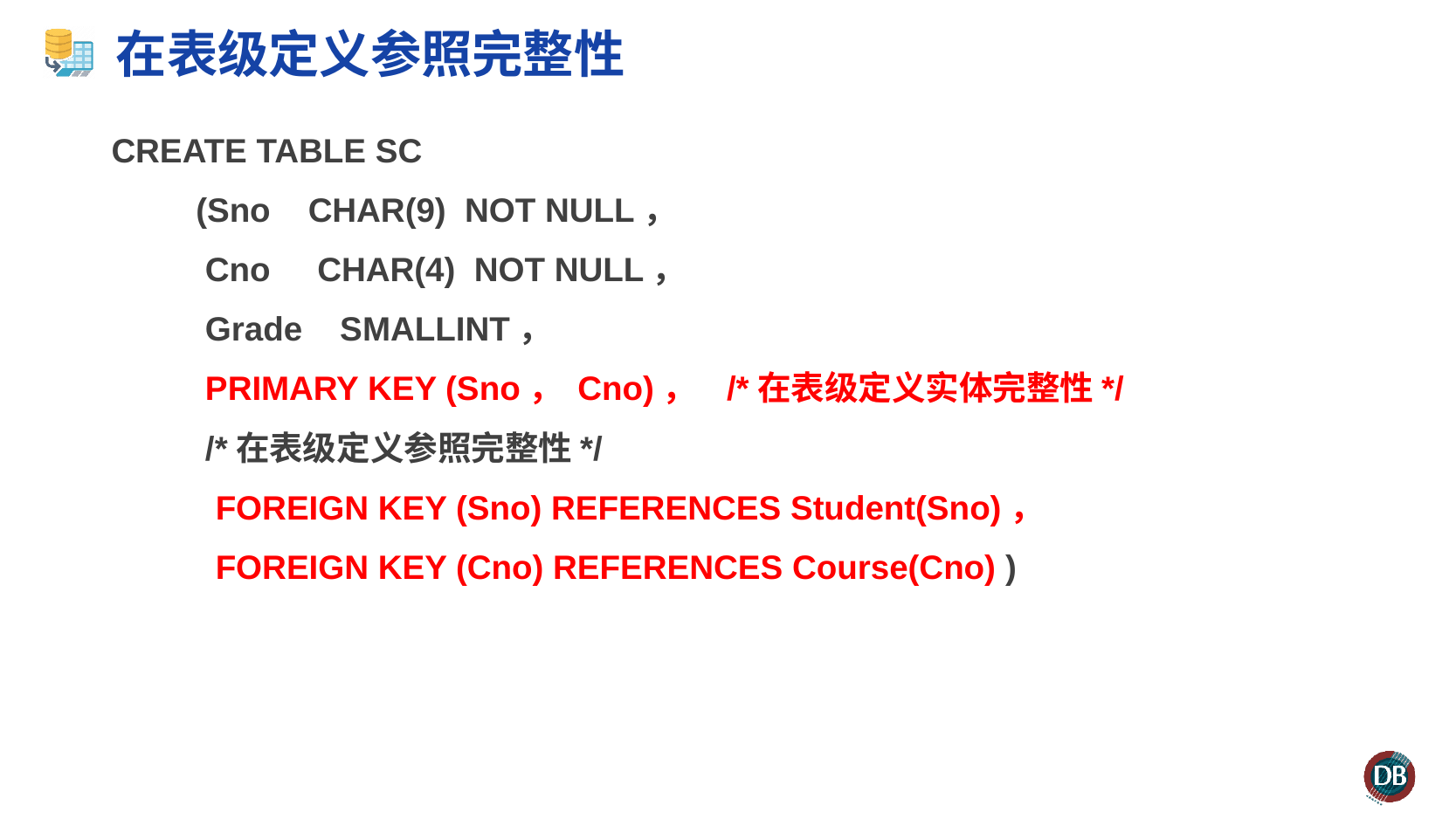

# 在表级定义参照完整性
CREATE TABLE SC
         (Sno    CHAR(9)  NOT NULL，
          Cno     CHAR(4)  NOT NULL，
          Grade    SMALLINT，
          PRIMARY KEY (Sno， Cno)，   /*在表级定义实体完整性*/
          /*在表级定义参照完整性*/
  FOREIGN KEY (Sno) REFERENCES Student(Sno)，
  FOREIGN KEY (Cno) REFERENCES Course(Cno) )